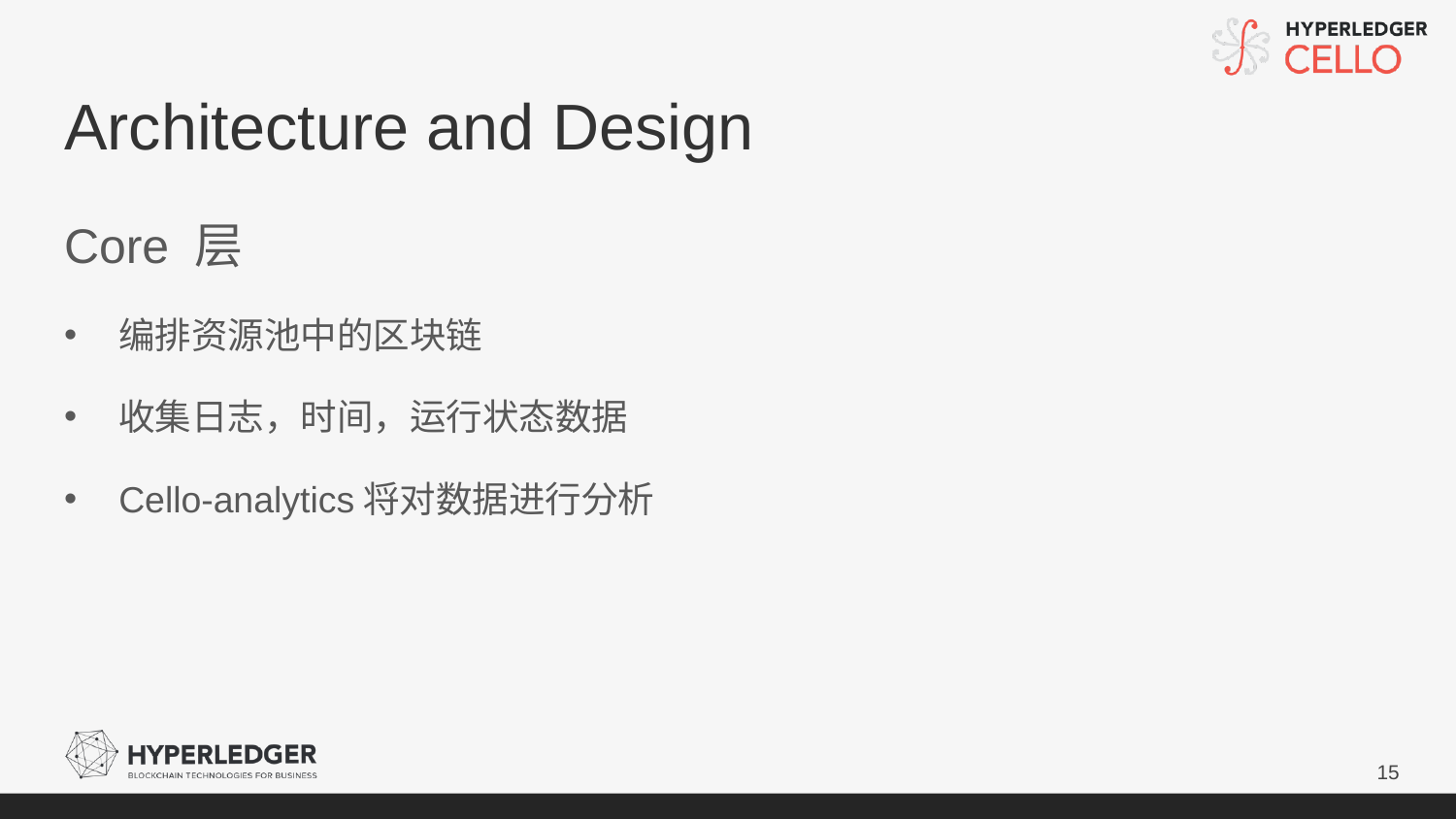

# Architecture and Design
Core 层
编排资源池中的区块链
收集日志，时间，运行状态数据
Cello-analytics将对数据进行分析

15